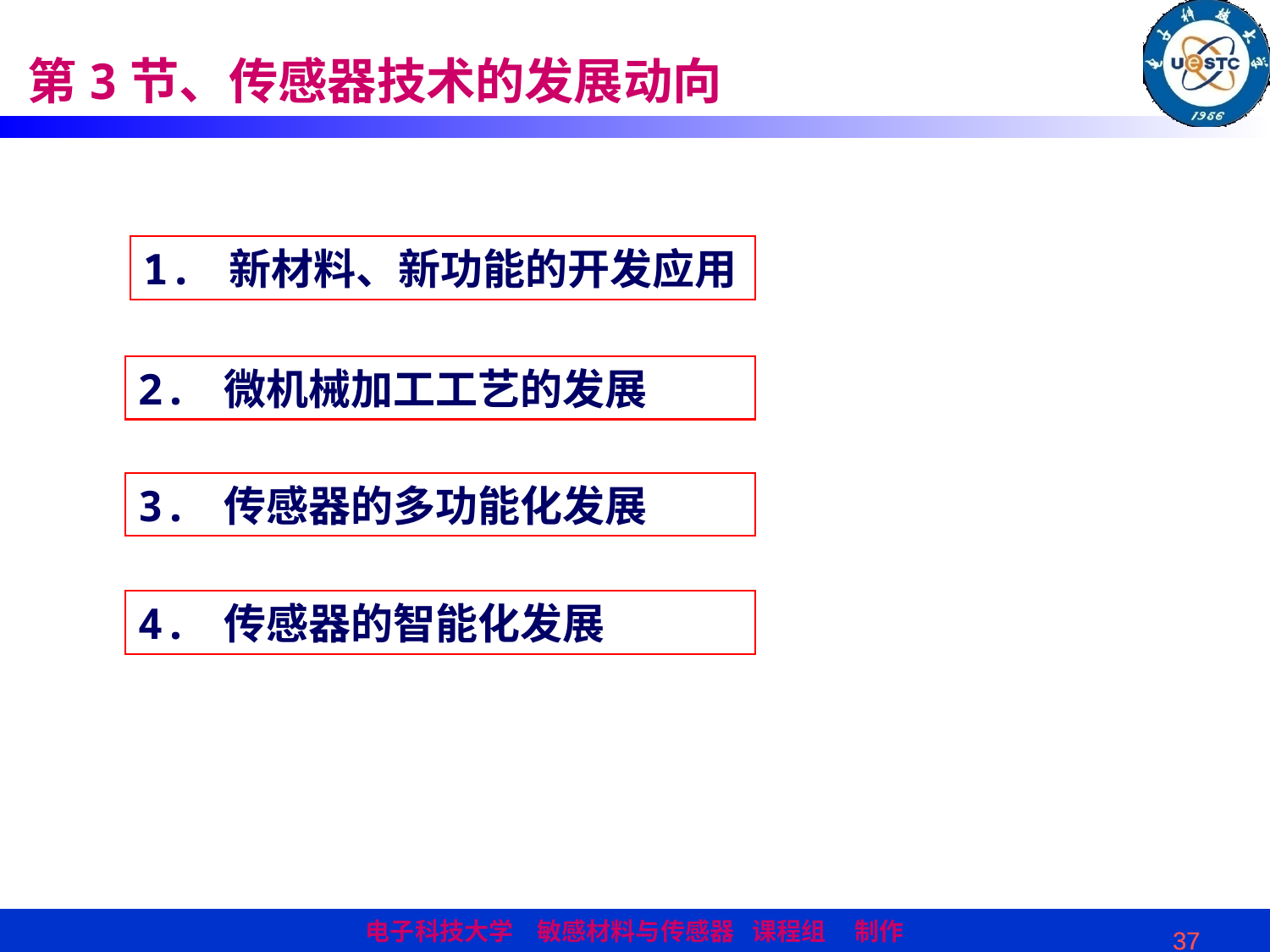

第3节、传感器技术的发展动向
1. 新材料、新功能的开发应用
2. 微机械加工工艺的发展
3. 传感器的多功能化发展
4. 传感器的智能化发展
37
37